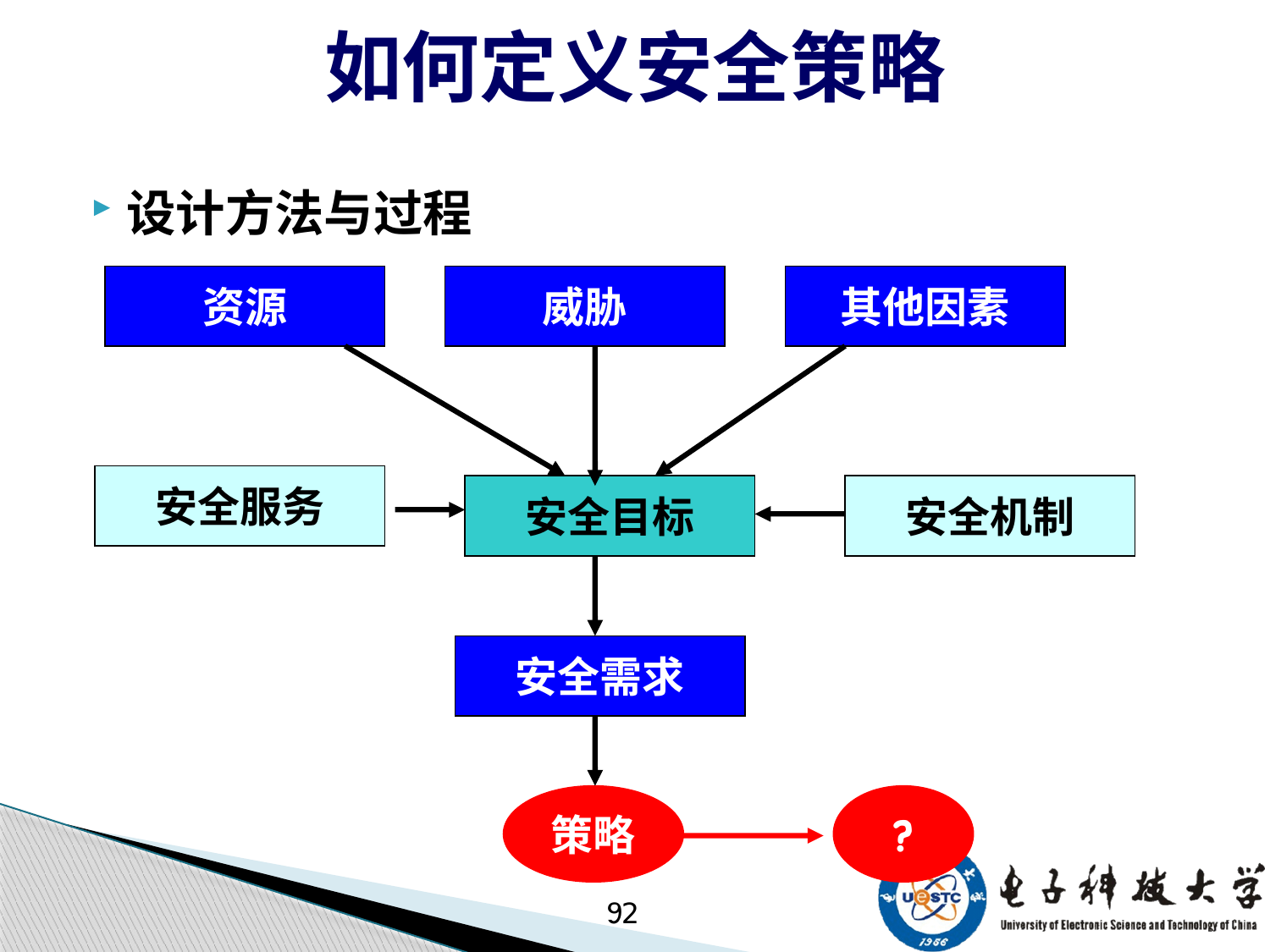

# 如何定义安全策略
设计方法与过程
资源
威胁
其他因素

安全服务
安全目标
安全机制

安全需求

策略
?

92